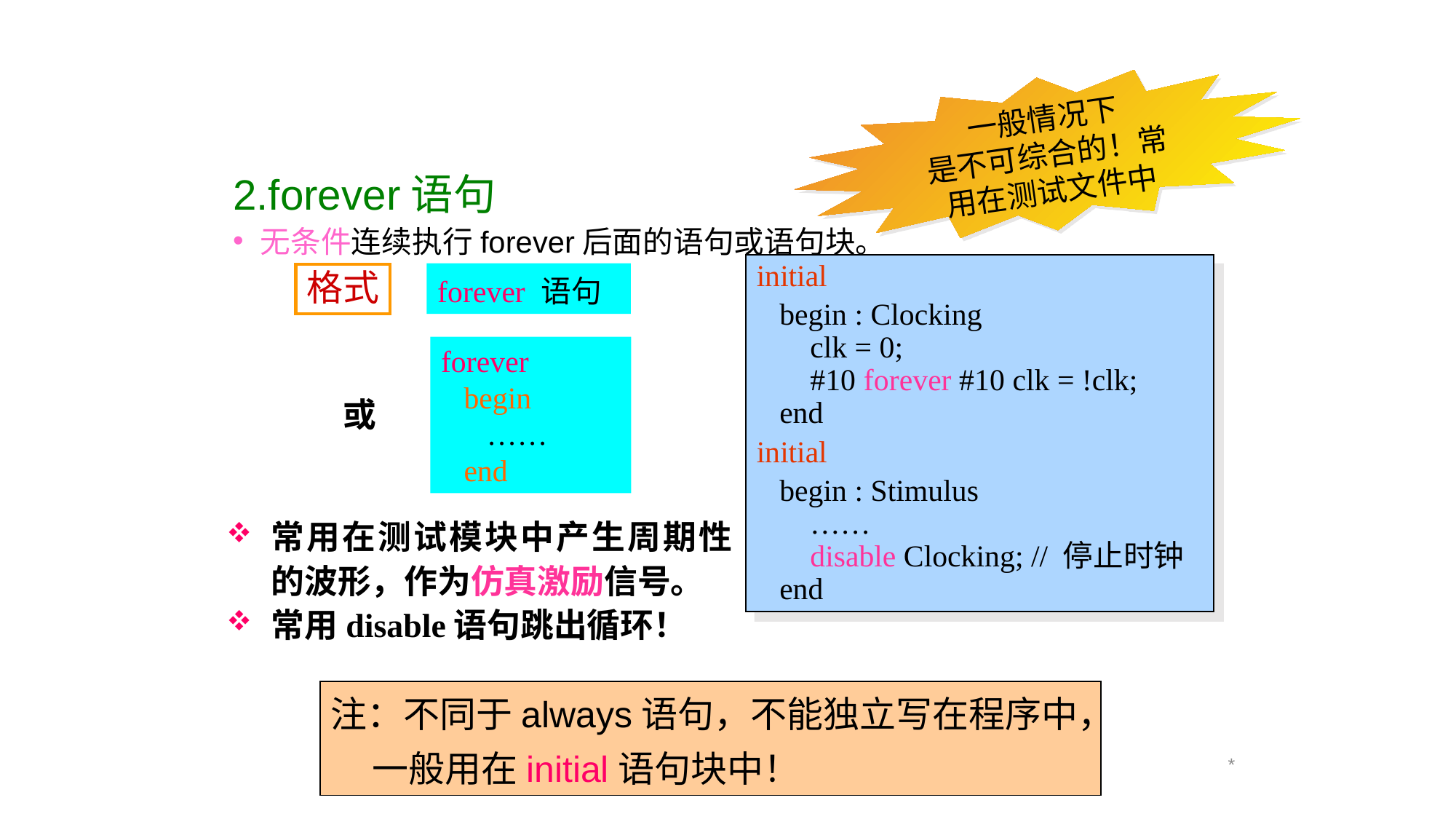

一般情况下
是不可综合的！常用在测试文件中
2.forever语句
无条件连续执行forever后面的语句或语句块。
initial
   begin : Clocking
       clk = 0;
       #10 forever #10 clk = !clk;
   end
initial
   begin : Stimulus
       ……
       disable Clocking; // 停止时钟
   end
格式
forever 语句
forever
   begin
      ……
   end
或
常用在测试模块中产生周期性的波形，作为仿真激励信号。
常用disable语句跳出循环！
注：不同于always语句，不能独立写在程序中，
    一般用在initial语句块中！
*